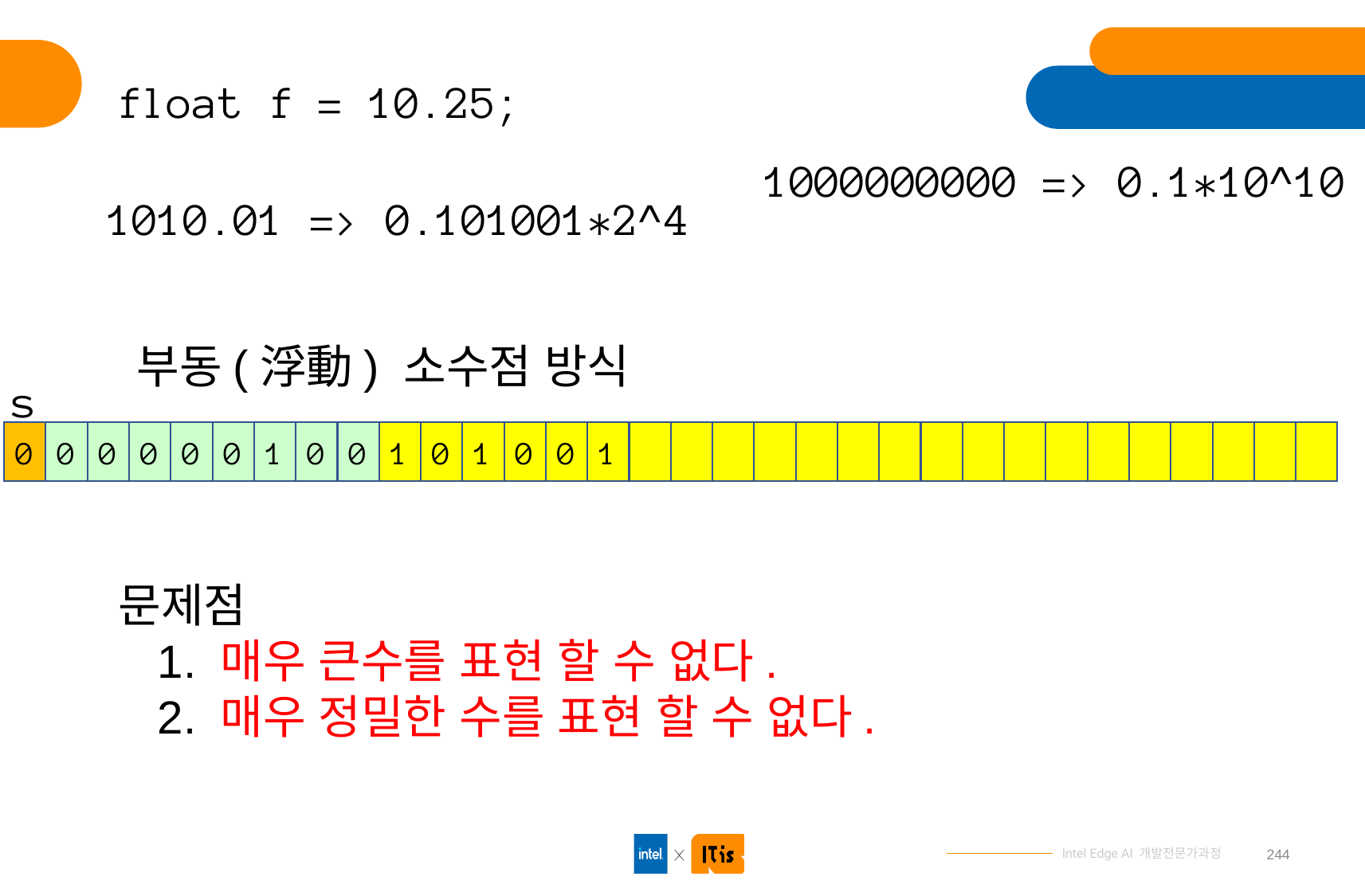

float f = 10.25;
1000000000 => 0.1*10^10
1010.01 => 0.101001*2^4
부동(浮動) 소수점 방식
s
0
0
0
0
0
0
1
0
0
1
0
1
0
0
1

문제점
   1. 매우 큰수를 표현 할 수 없다.
   2. 매우 정밀한 수를 표현 할 수 없다.
244